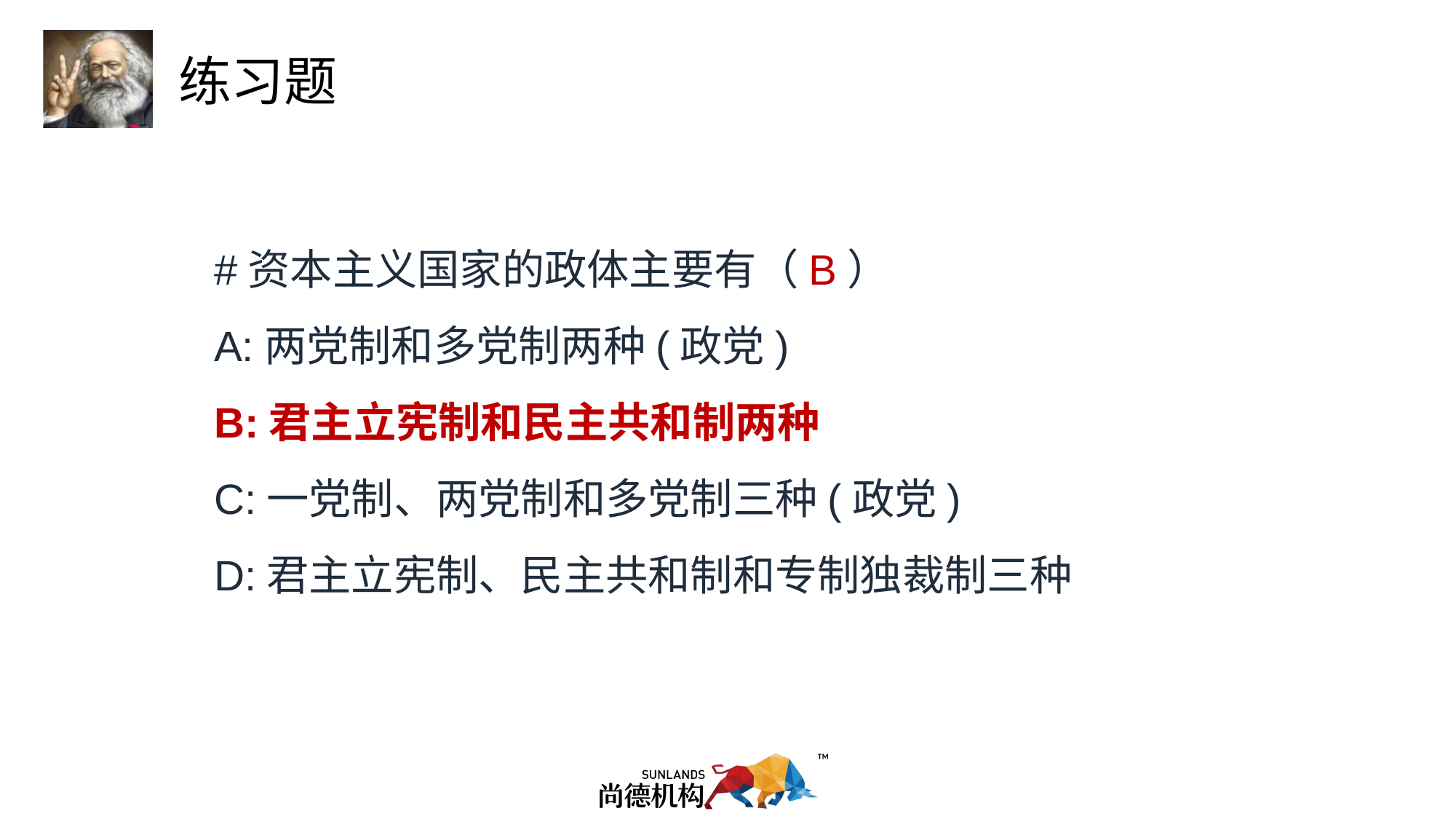

#资本主义国家的政体主要有（B）
A:两党制和多党制两种(政党)
B:君主立宪制和民主共和制两种
C:一党制、两党制和多党制三种(政党)
D:君主立宪制、民主共和制和专制独裁制三种